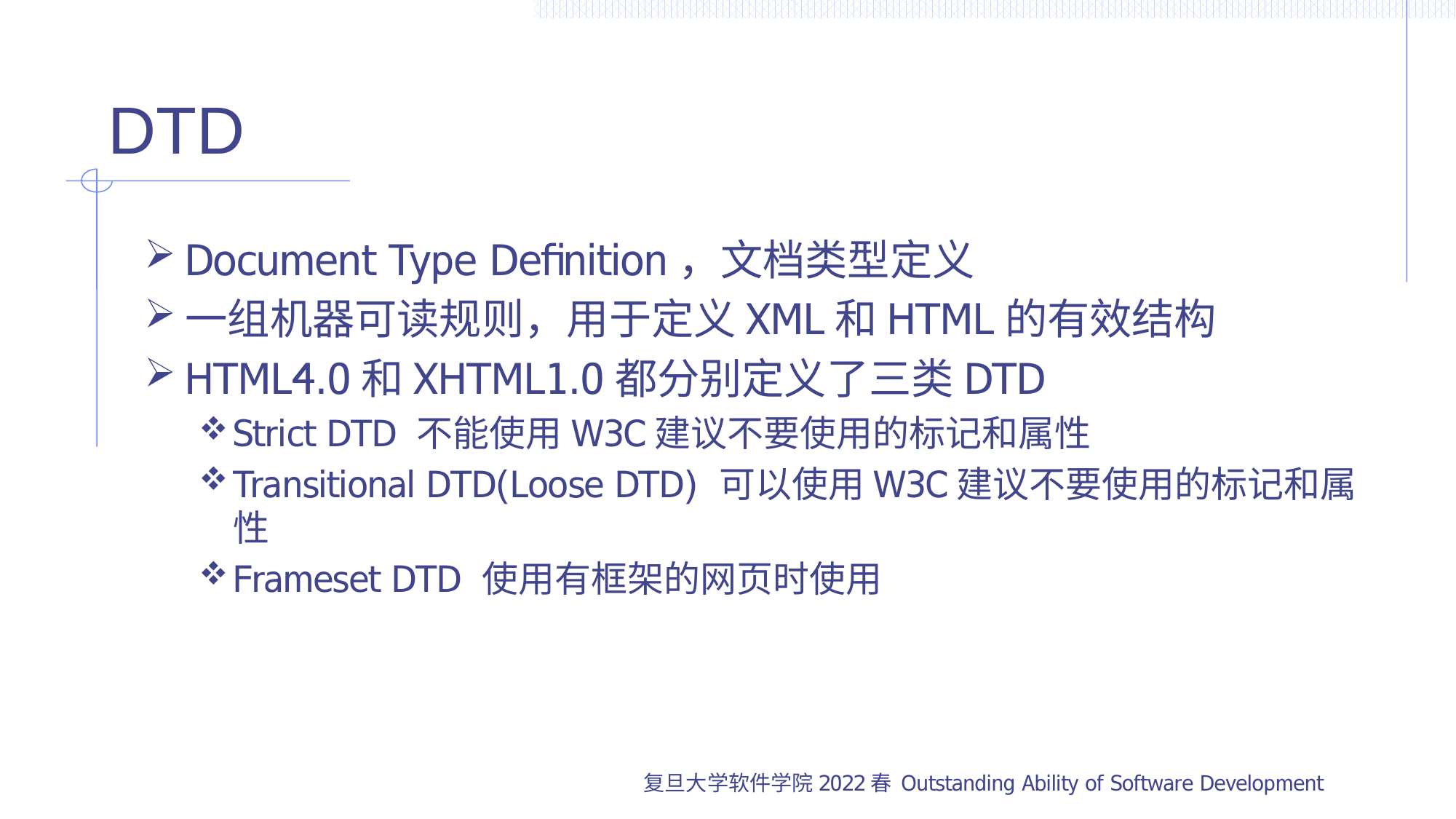

# DTD
Document Type Definition，文档类型定义
一组机器可读规则，用于定义XML和HTML的有效结构
HTML4.0和XHTML1.0都分别定义了三类DTD
Strict DTD 不能使用W3C建议不要使用的标记和属性
Transitional DTD(Loose DTD) 可以使用W3C建议不要使用的标记和属性
Frameset DTD 使用有框架的网页时使用